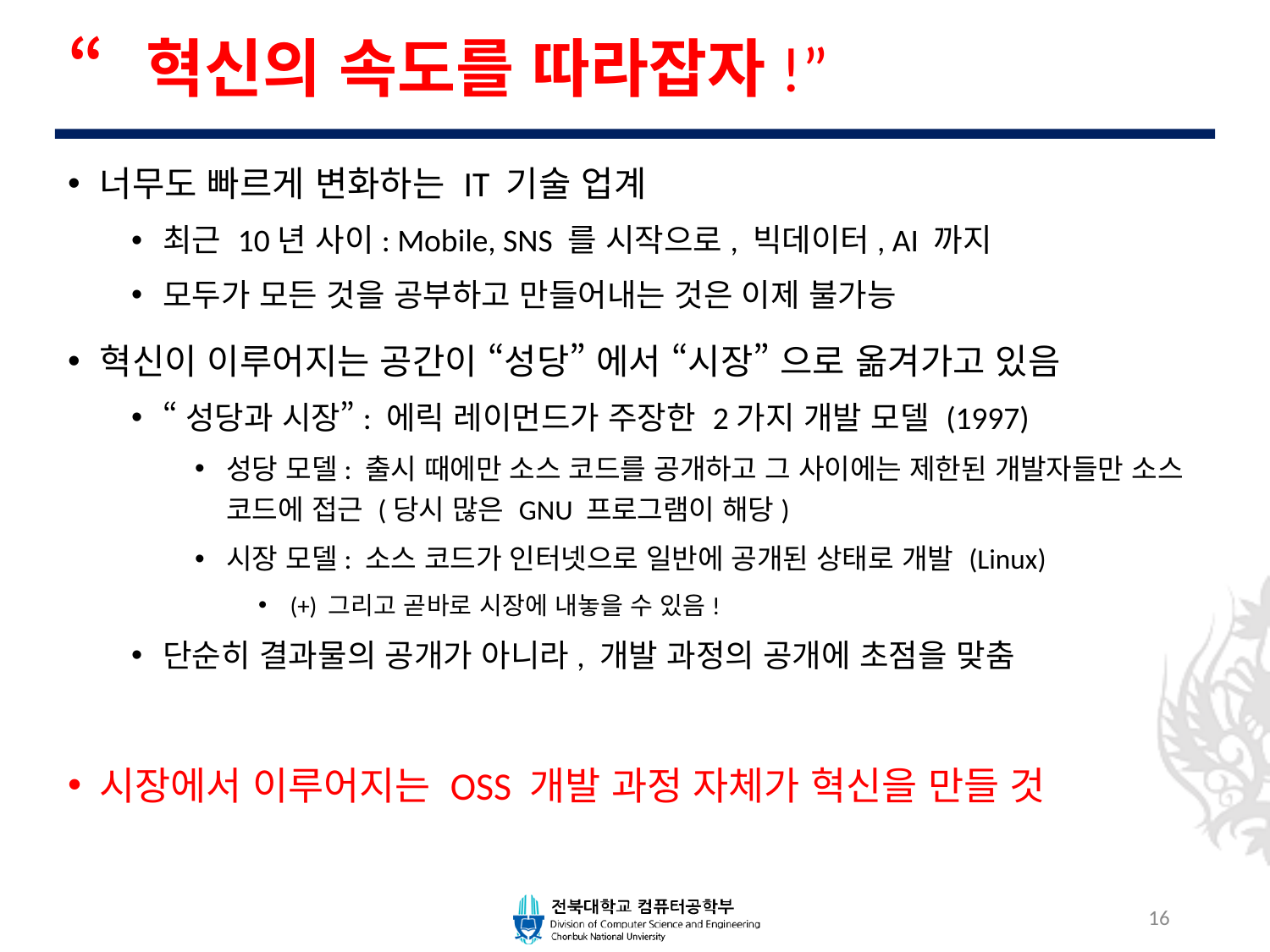

# “혁신의 속도를 따라잡자!”
너무도 빠르게 변화하는 IT 기술 업계
최근 10년 사이: Mobile, SNS 를 시작으로, 빅데이터, AI 까지
모두가 모든 것을 공부하고 만들어내는 것은 이제 불가능
혁신이 이루어지는 공간이 “성당” 에서 “시장” 으로 옮겨가고 있음
“성당과 시장”: 에릭 레이먼드가 주장한 2가지 개발 모델 (1997)
성당 모델: 출시 때에만 소스 코드를 공개하고 그 사이에는 제한된 개발자들만 소스 코드에 접근 (당시 많은 GNU 프로그램이 해당)
시장 모델: 소스 코드가 인터넷으로 일반에 공개된 상태로 개발 (Linux)
(+) 그리고 곧바로 시장에 내놓을 수 있음!
단순히 결과물의 공개가 아니라, 개발 과정의 공개에 초점을 맞춤

시장에서 이루어지는 OSS 개발 과정 자체가 혁신을 만들 것

16